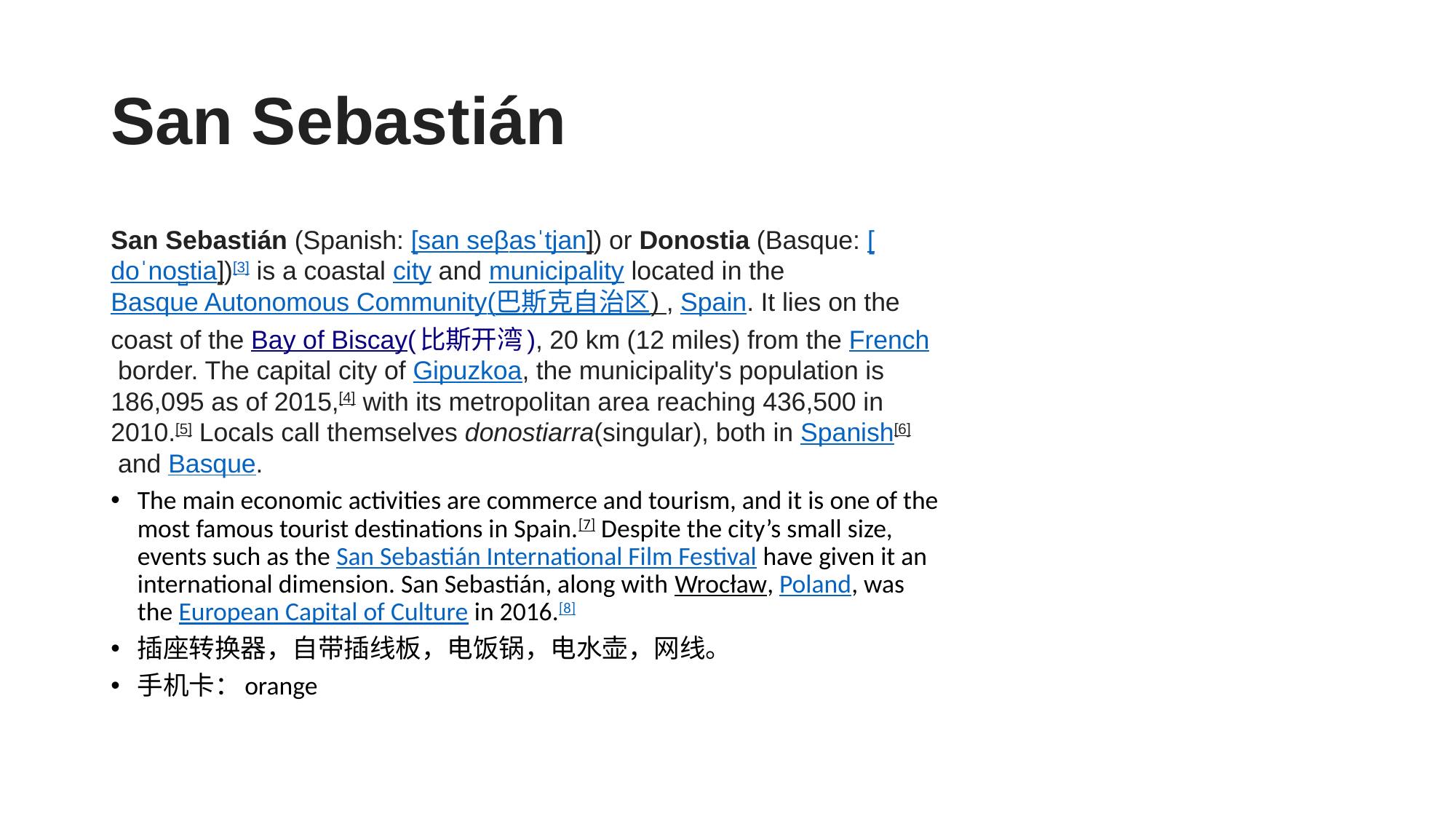

# San Sebastián
San Sebastián (Spanish: [san seβasˈtjan]) or Donostia (Basque: [doˈnos̺tia])[3] is a coastal city and municipality located in the Basque Autonomous Community(巴斯克自治区) , Spain. It lies on the coast of the Bay of Biscay(比斯开湾), 20 km (12 miles) from the French border. The capital city of Gipuzkoa, the municipality's population is 186,095 as of 2015,[4] with its metropolitan area reaching 436,500 in 2010.[5] Locals call themselves donostiarra(singular), both in Spanish[6] and Basque.
The main economic activities are commerce and tourism, and it is one of the most famous tourist destinations in Spain.[7] Despite the city’s small size, events such as the San Sebastián International Film Festival have given it an international dimension. San Sebastián, along with Wrocław, Poland, was the European Capital of Culture in 2016.[8]
插座转换器，自带插线板，电饭锅，电水壶，网线。
手机卡：orange